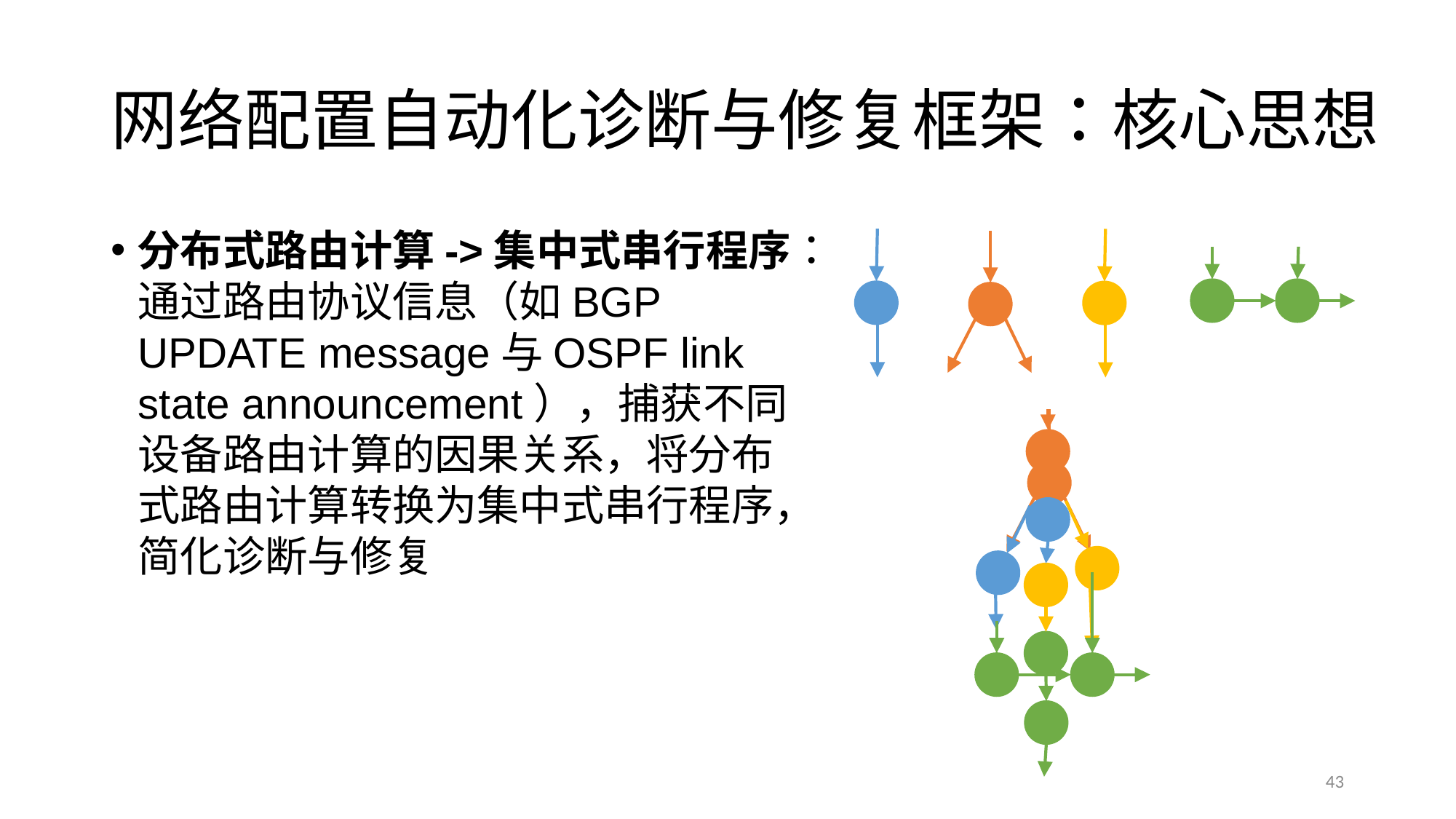

# 网络配置自动化诊断与修复框架：核心思想
分布式路由计算->集中式串行程序：通过路由协议信息（如BGP UPDATE message与OSPF link state announcement），捕获不同设备路由计算的因果关系，将分布式路由计算转换为集中式串行程序，简化诊断与修复

43